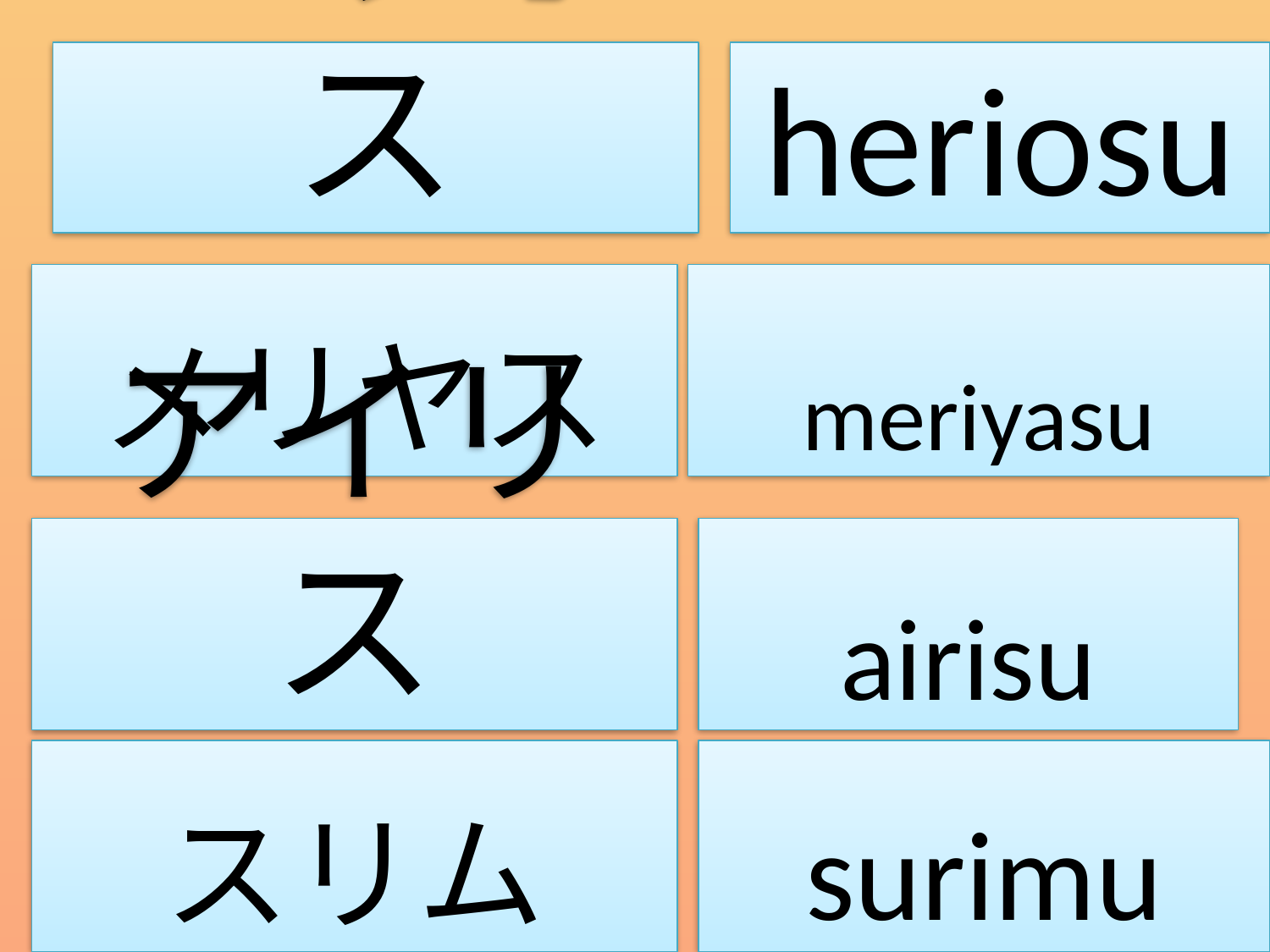

ヘリオス
heriosu
メリヤス
meriyasu
アイリス
airisu
スリム
surimu